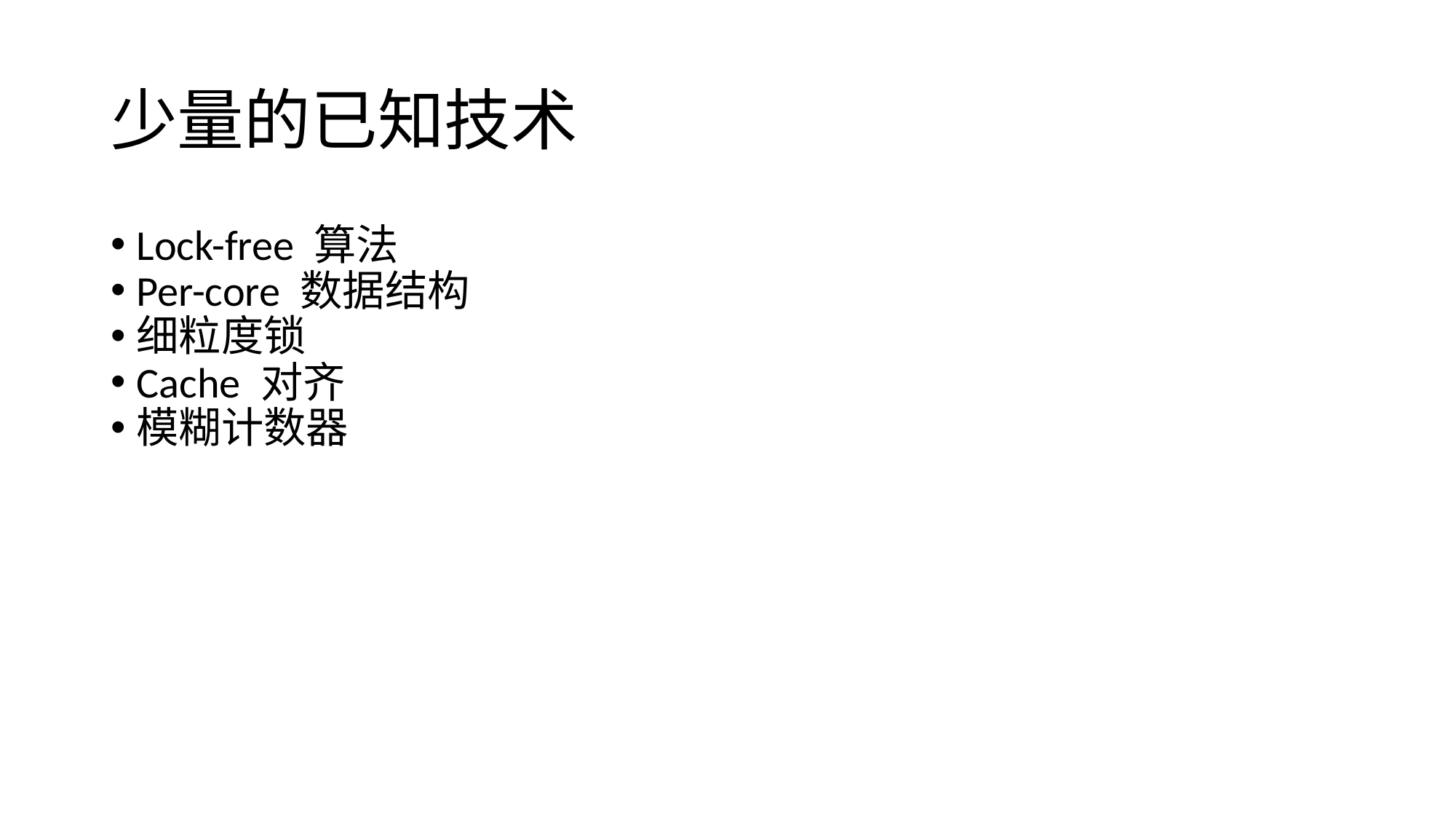

少量的已知技术
Lock-free 算法
Per-core 数据结构
细粒度锁
Cache 对齐
模糊计数器